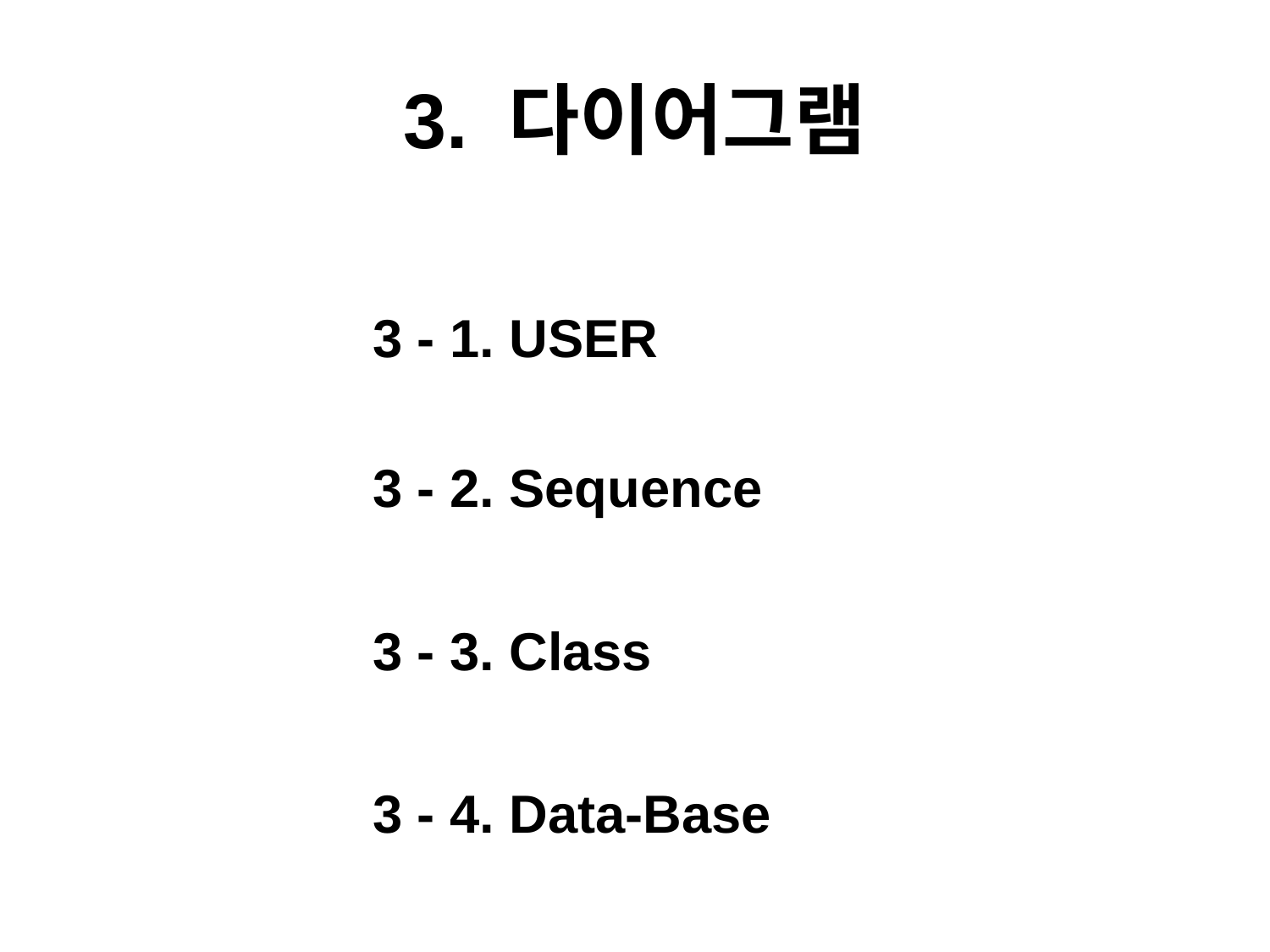

# 3. 다이어그램

                    3 - 1. USER

                    3 - 2. Sequence

                    3 - 3. Class

                    3 - 4. Data-Base